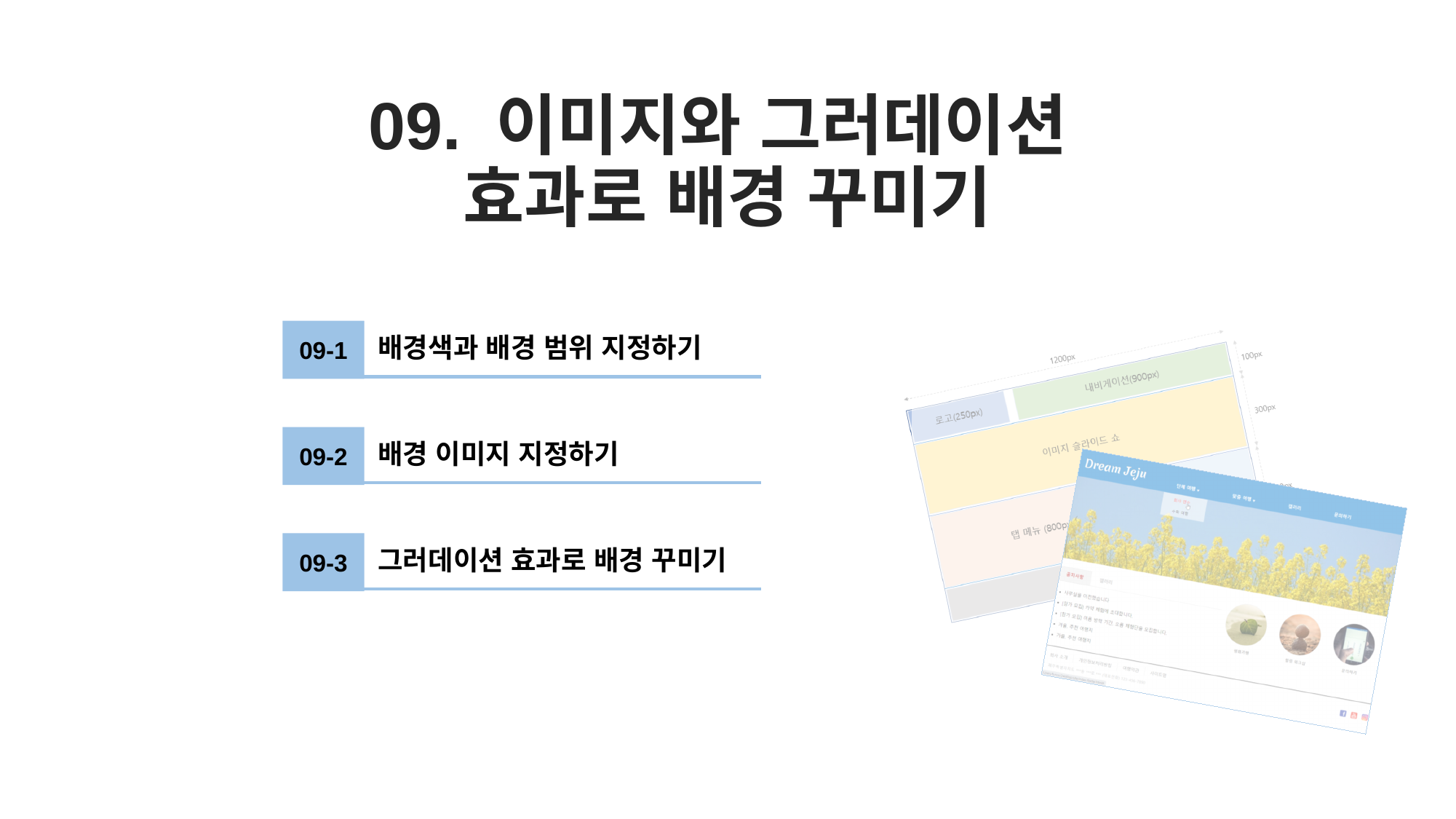

# 09. 이미지와 그러데이션 효과로 배경 꾸미기
09-1
배경색과 배경 범위 지정하기
09-2
배경 이미지 지정하기
09-3
그러데이션 효과로 배경 꾸미기